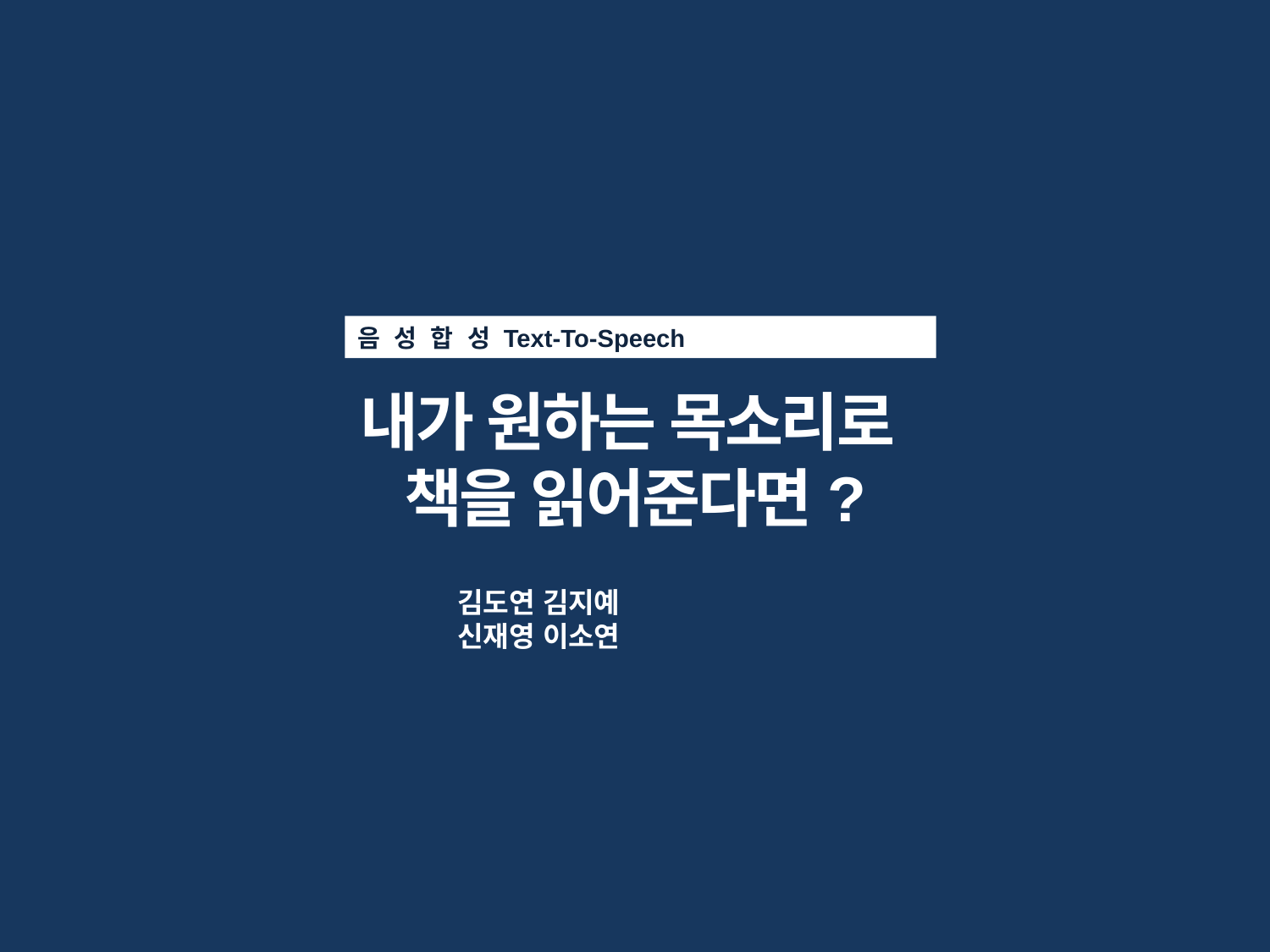

음  성  합  성 Text-To-Speech
내가 원하는 목소리로
책을 읽어준다면?
김도연 김지예
신재영 이소연